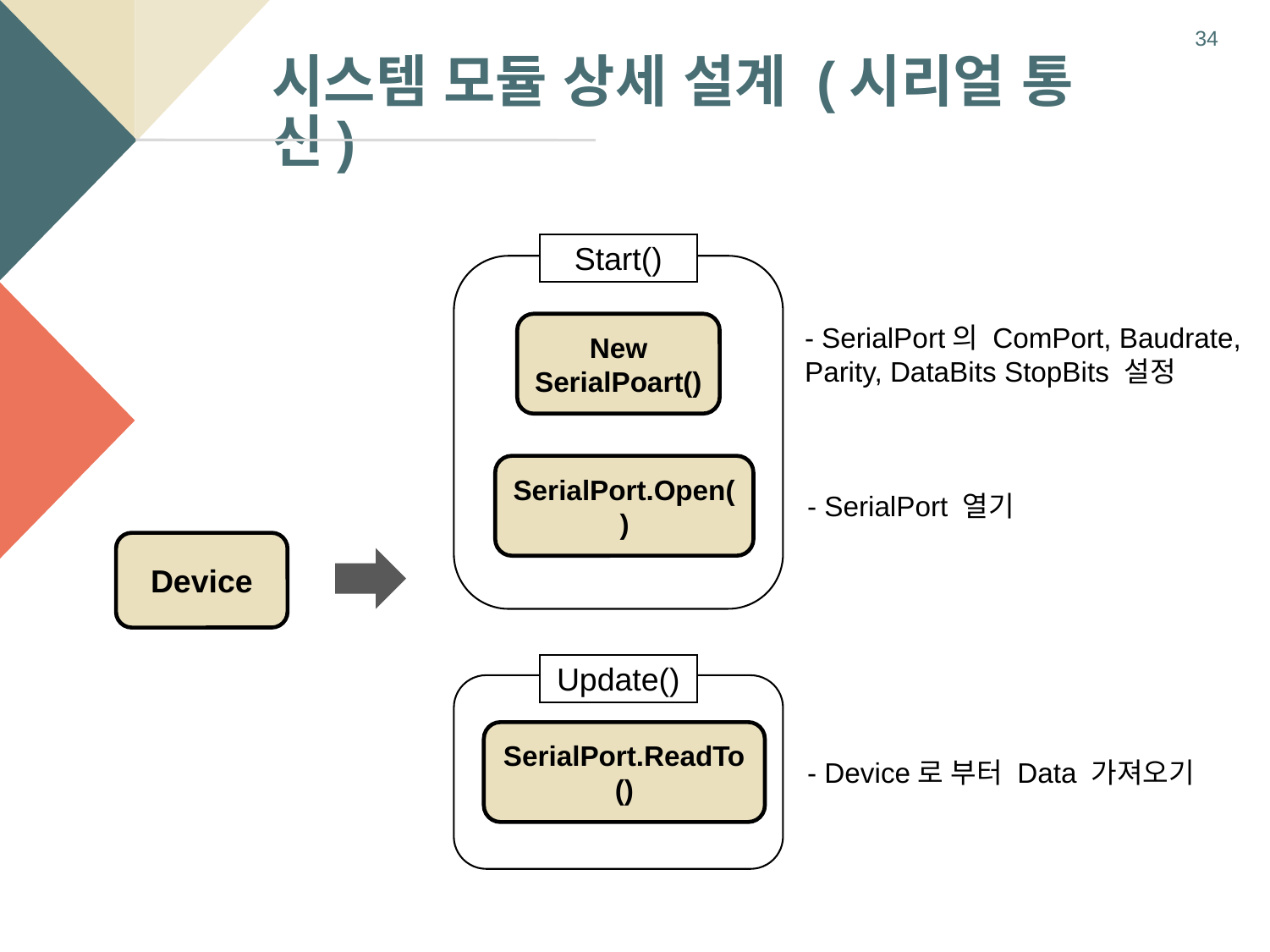

34
시스템 모듈 상세 설계 (시리얼 통신)
Start()

New SerialPoart()
- SerialPort의 ComPort, Baudrate, Parity, DataBits StopBits 설정
SerialPort.Open()
- SerialPort 열기
Device

Update()

SerialPort.ReadTo()
- Device로 부터 Data 가져오기